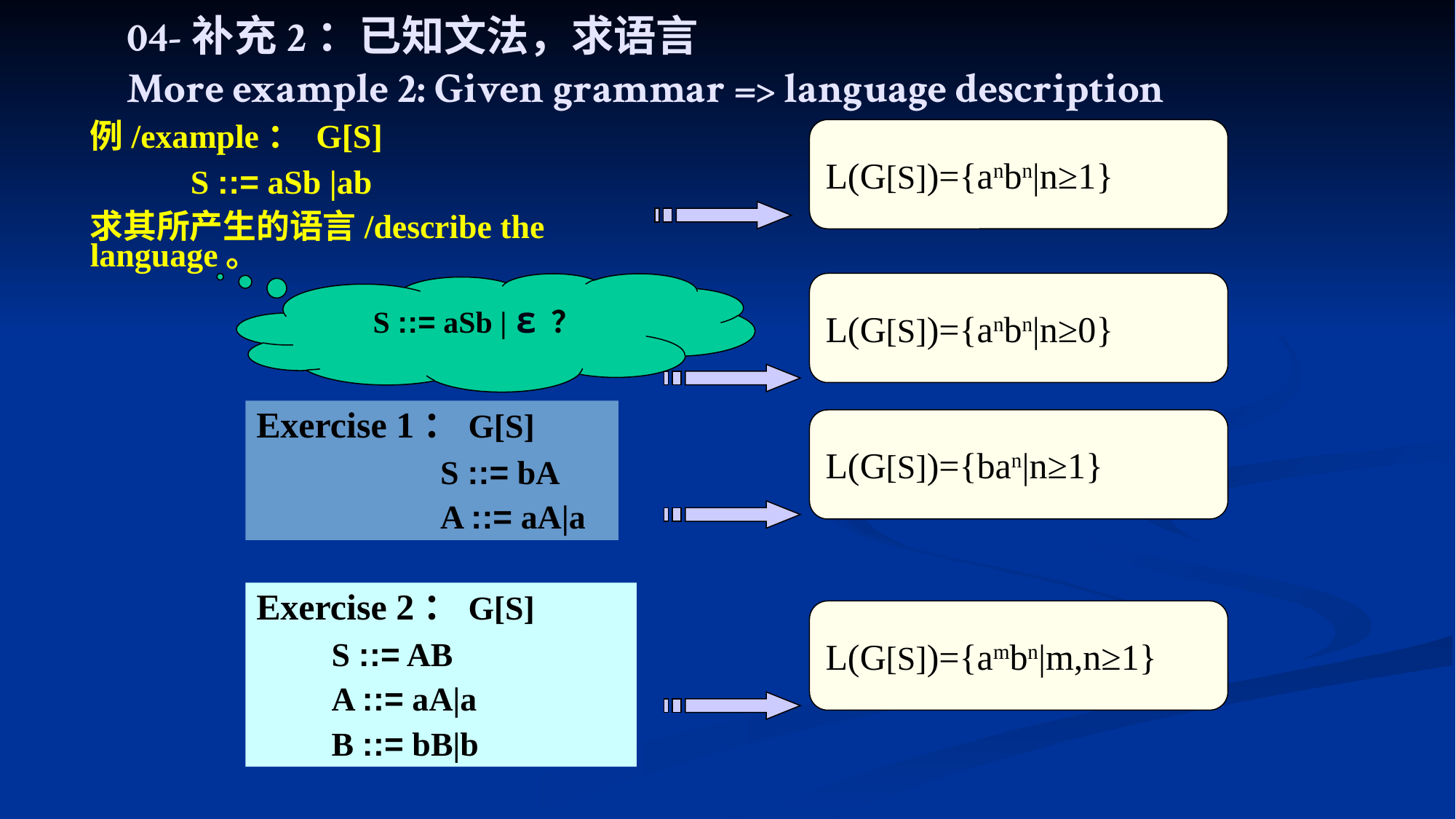

# 04-补充2：已知文法，求语言 More example 2: Given grammar => language description
例/example： G[S]
            S ::= aSb |ab
求其所产生的语言/describe the language。
L(G[S])={anbn|n≥1}

S ::= aSb | ε ？
L(G[S])={anbn|n≥0}

Exercise 1：G[S]
                      S ::= bA
                      A ::= aA|a
L(G[S])={ban|n≥1}

Exercise 2：G[S]
         S ::= AB
         A ::= aA|a
         B ::= bB|b
L(G[S])={ambn|m,n≥1}

85